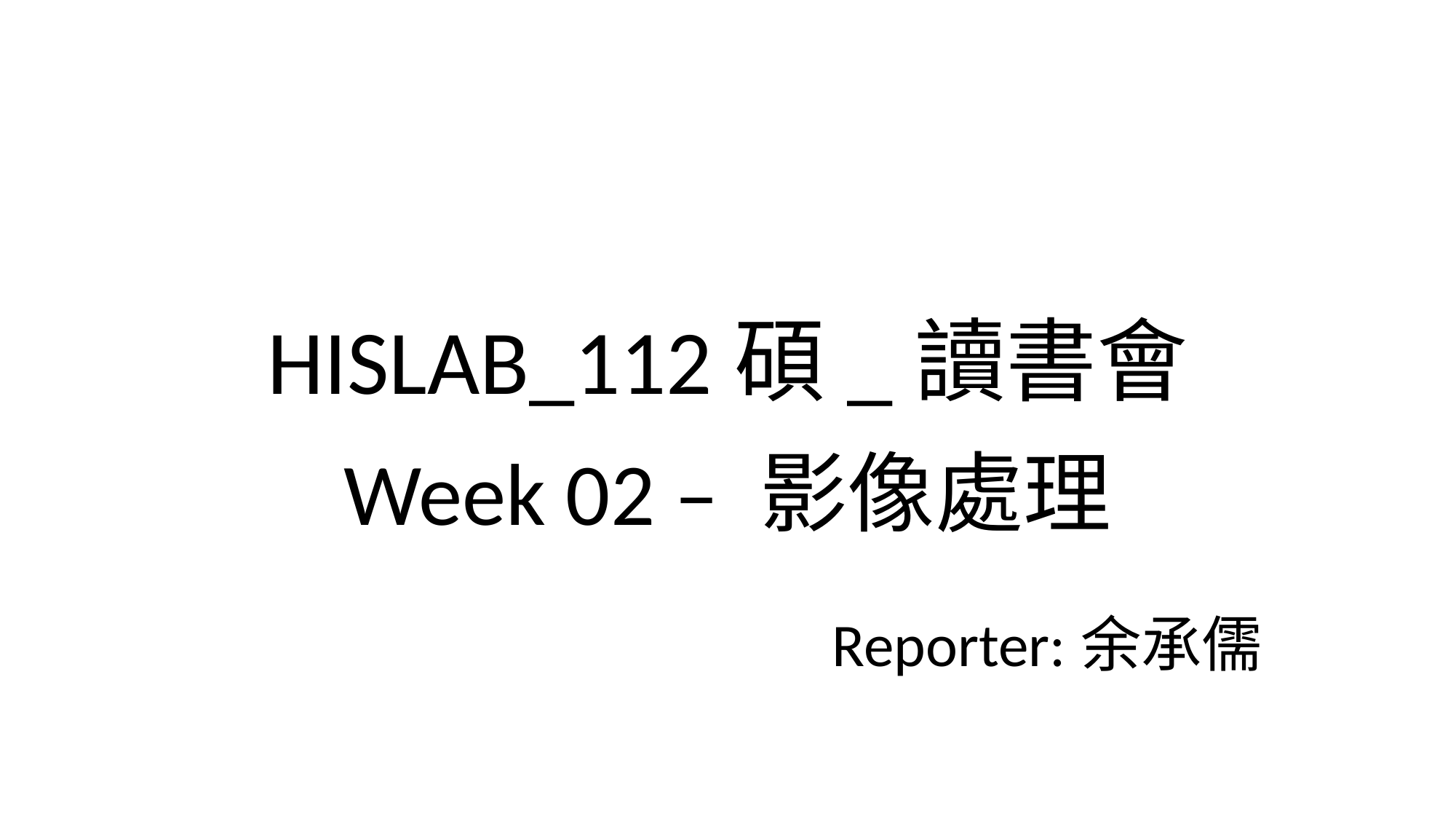

# HISLAB_112碩_讀書會
Week 02 – 影像處理

Reporter:余承儒